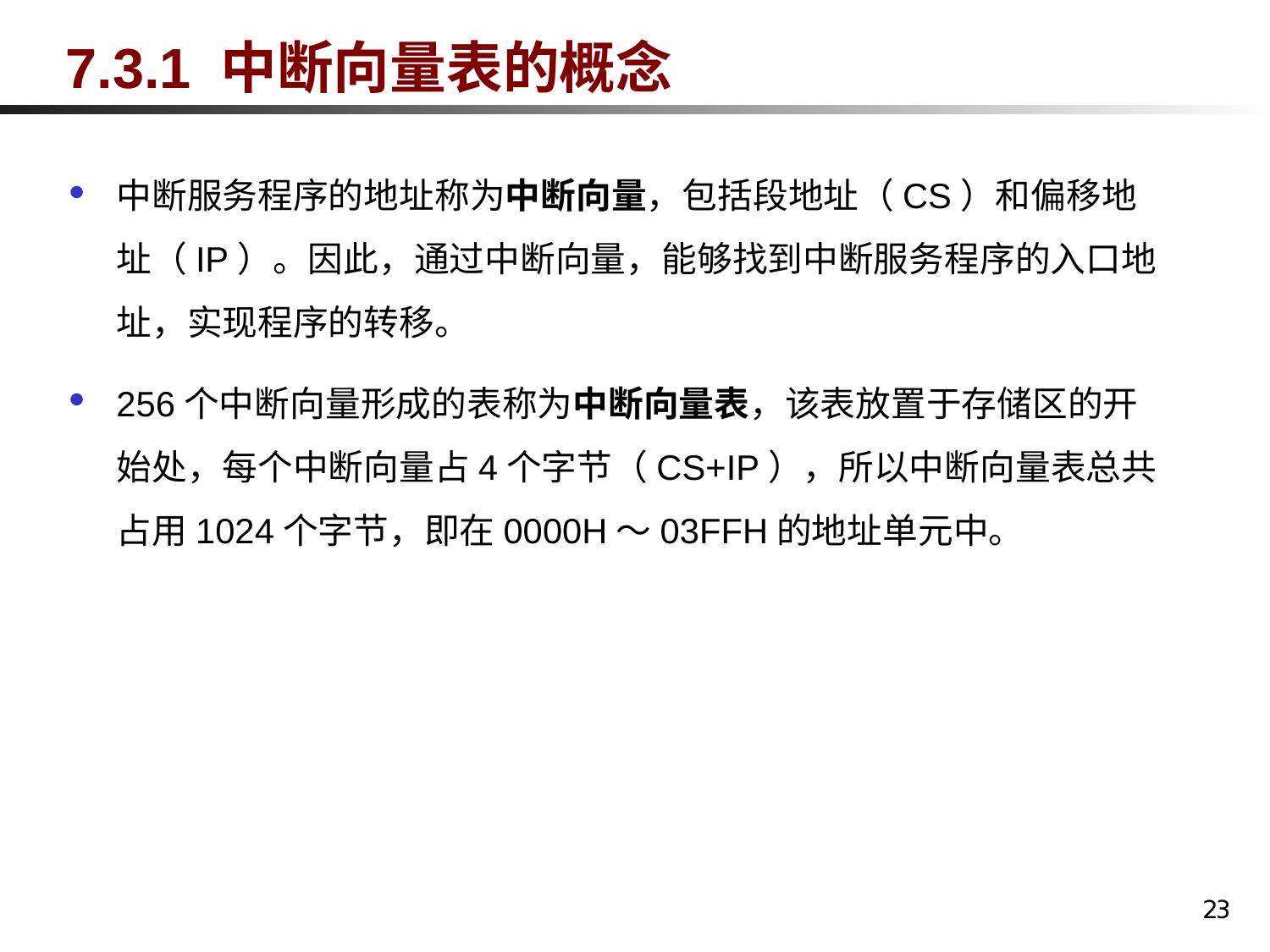

# 7.3.1 中断向量表的概念
中断服务程序的地址称为中断向量，包括段地址（CS）和偏移地址（IP）。因此，通过中断向量，能够找到中断服务程序的入口地址，实现程序的转移。
256个中断向量形成的表称为中断向量表，该表放置于存储区的开始处，每个中断向量占4个字节（CS+IP），所以中断向量表总共占用1024个字节，即在0000H～03FFH的地址单元中。
23